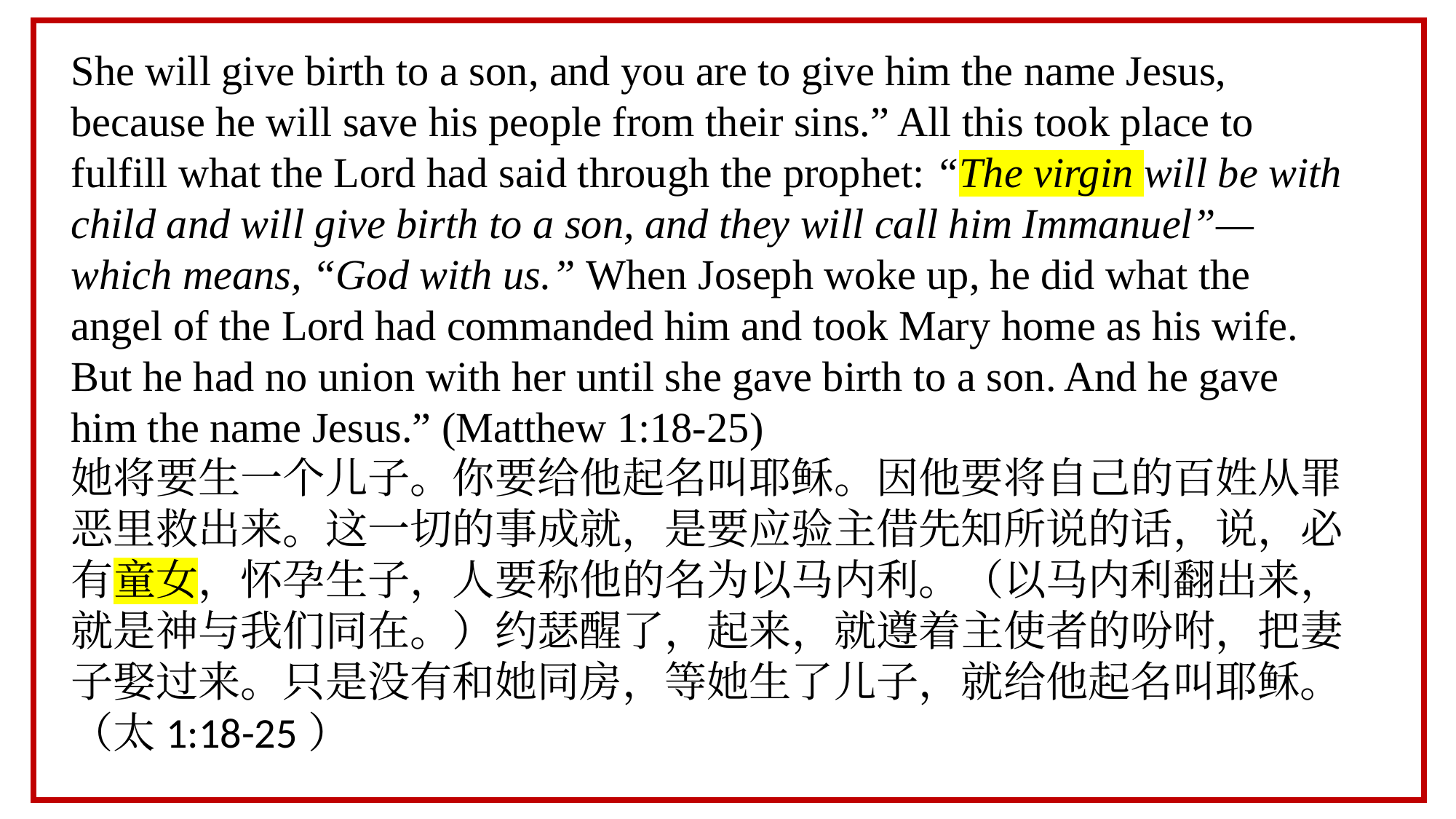

She will give birth to a son, and you are to give him the name Jesus, because he will save his people from their sins.” All this took place to fulfill what the Lord had said through the prophet: “The virgin will be with child and will give birth to a son, and they will call him Immanuel”—which means, “God with us.” When Joseph woke up, he did what the angel of the Lord had commanded him and took Mary home as his wife. But he had no union with her until she gave birth to a son. And he gave him the name Jesus.” (Matthew 1:18-25)
她将要生一个儿子。你要给他起名叫耶稣。因他要将自己的百姓从罪恶里救出来。这一切的事成就，是要应验主借先知所说的话，说，必有童女，怀孕生子，人要称他的名为以马内利。（以马内利翻出来，就是神与我们同在。）约瑟醒了，起来，就遵着主使者的吩咐，把妻子娶过来。只是没有和她同房，等她生了儿子，就给他起名叫耶稣。（太1:18-25）